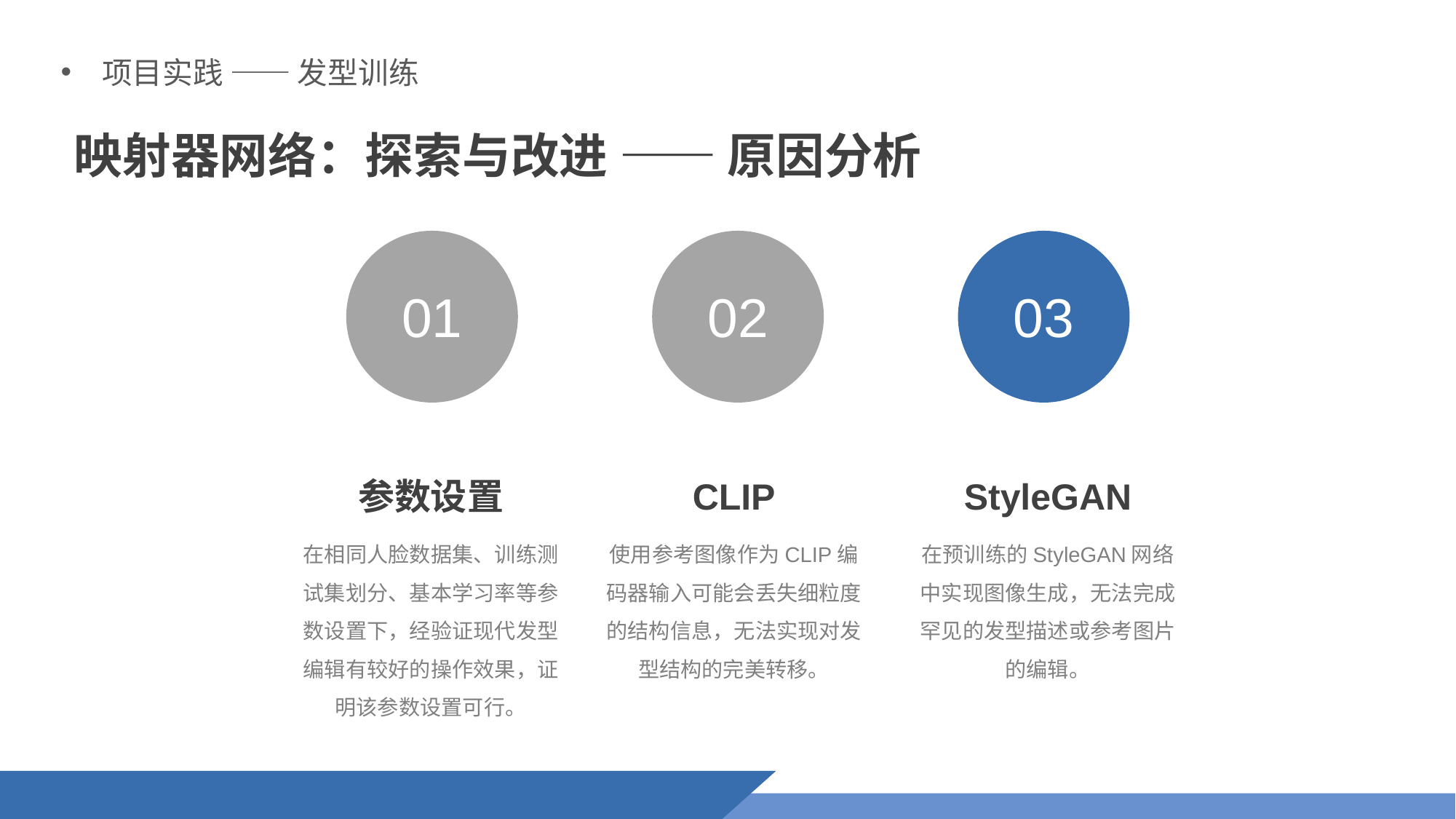

项目实践 —— 发型训练
映射器网络：探索与改进 —— 原因分析

01
02
03
参数设置
CLIP
StyleGAN
在相同人脸数据集、训练测试集划分、基本学习率等参数设置下，经验证现代发型编辑有较好的操作效果，证明该参数设置可行。
使用参考图像作为CLIP编码器输入可能会丢失细粒度的结构信息，无法实现对发型结构的完美转移。
在预训练的StyleGAN网络中实现图像生成，无法完成罕见的发型描述或参考图片的编辑。